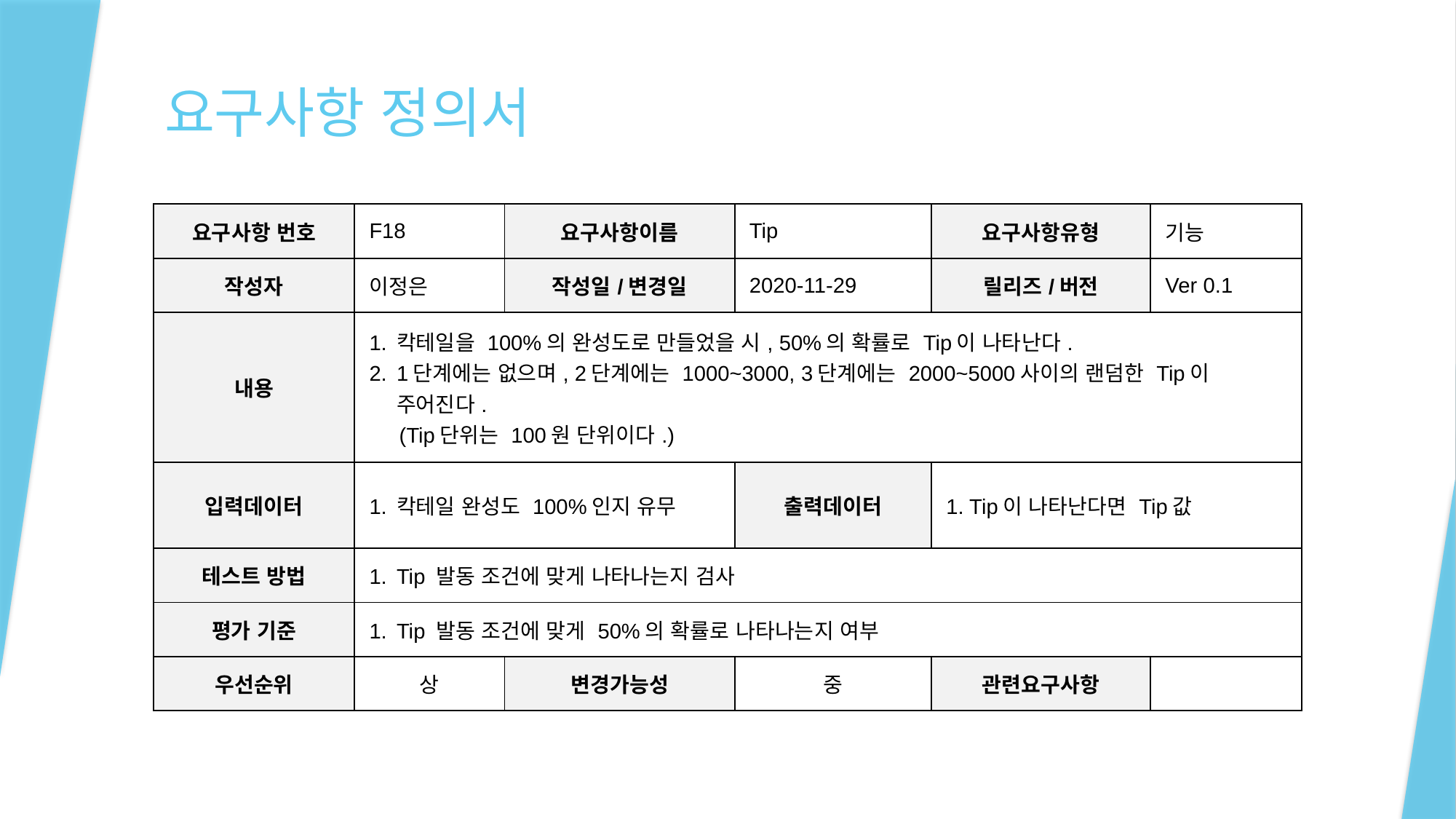

# 요구사항 정의서
| 요구사항 번호 | F18 | 요구사항이름 | Tip | 요구사항유형 | 기능 |
| --- | --- | --- | --- | --- | --- |
| 작성자 | 이정은 | 작성일/변경일 | 2020-11-29 | 릴리즈/버전 | Ver 0.1 |
| 내용 | 칵테일을 100%의 완성도로 만들었을 시, 50%의 확률로 Tip이 나타난다. 1단계에는 없으며, 2단계에는 1000~3000, 3단계에는 2000~5000사이의 랜덤한 Tip이 주어진다. (Tip단위는 100원 단위이다.) |  |  |  |  |
| 입력데이터 | 칵테일 완성도 100%인지 유무 |  | 출력데이터 | 1. Tip이 나타난다면 Tip값 |  |
| 테스트 방법 | Tip 발동 조건에 맞게 나타나는지 검사 |  |  |  |  |
| 평가 기준 | Tip 발동 조건에 맞게 50%의 확률로 나타나는지 여부 |  |  |  |  |
| 우선순위 | 상 | 변경가능성 | 중 | 관련요구사항 |  |